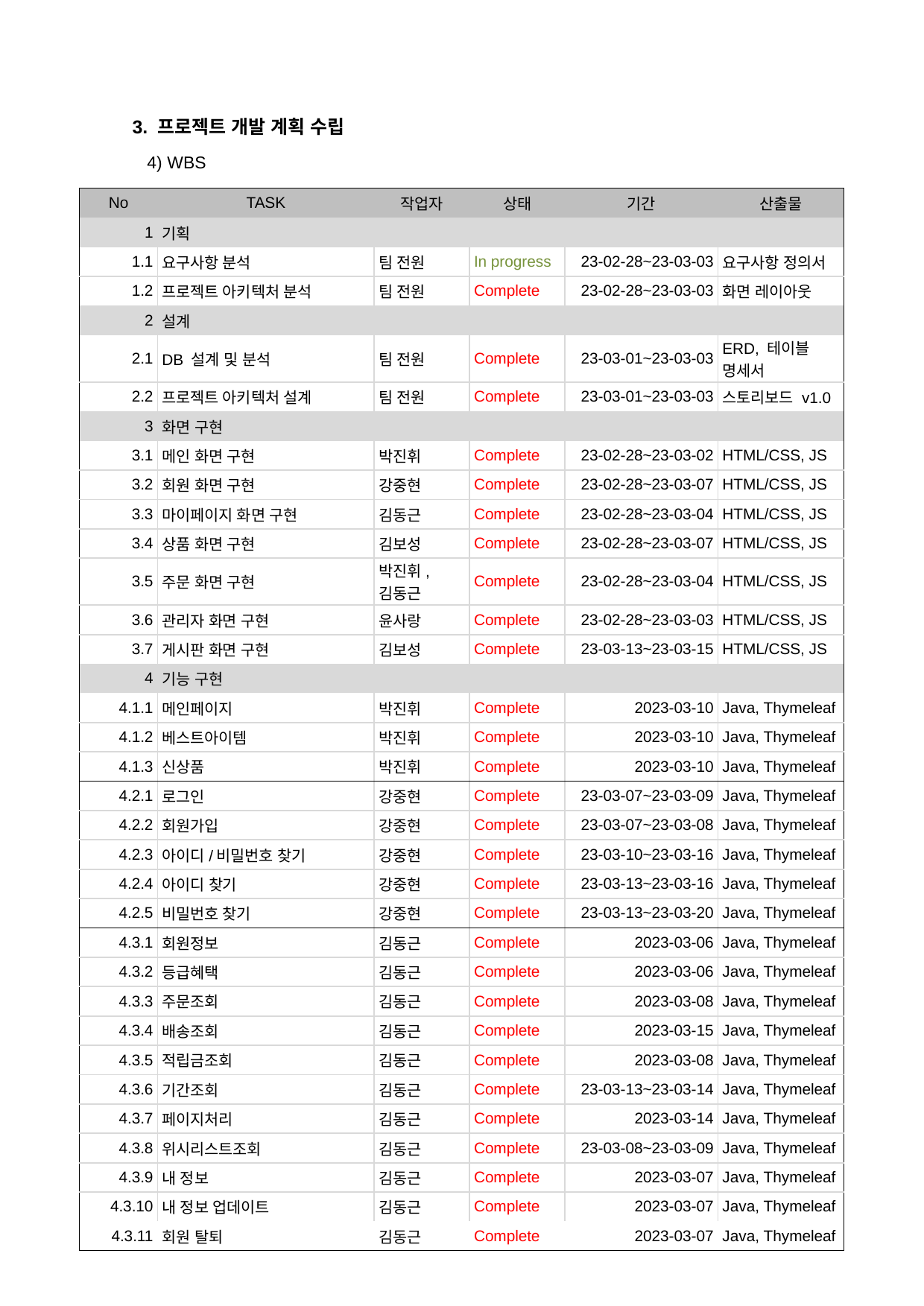

3. 프로젝트 개발 계획 수립
4) WBS
| No | TASK | 작업자 | 상태 | 기간 | 산출물 |
| --- | --- | --- | --- | --- | --- |
| 1 | 기획 |  |  |  |  |
| 1.1 | 요구사항 분석 | 팀 전원 | In progress | 23-02-28~23-03-03 | 요구사항 정의서 |
| 1.2 | 프로젝트 아키텍처 분석 | 팀 전원 | Complete | 23-02-28~23-03-03 | 화면 레이아웃 |
| 2 | 설계 |  |  |  |  |
| 2.1 | DB 설계 및 분석 | 팀 전원 | Complete | 23-03-01~23-03-03 | ERD, 테이블 명세서 |
| 2.2 | 프로젝트 아키텍처 설계 | 팀 전원 | Complete | 23-03-01~23-03-03 | 스토리보드 v1.0 |
| 3 | 화면 구현 |  |  |  |  |
| 3.1 | 메인 화면 구현 | 박진휘 | Complete | 23-02-28~23-03-02 | HTML/CSS, JS |
| 3.2 | 회원 화면 구현 | 강중현 | Complete | 23-02-28~23-03-07 | HTML/CSS, JS |
| 3.3 | 마이페이지 화면 구현 | 김동근 | Complete | 23-02-28~23-03-04 | HTML/CSS, JS |
| 3.4 | 상품 화면 구현 | 김보성 | Complete | 23-02-28~23-03-07 | HTML/CSS, JS |
| 3.5 | 주문 화면 구현 | 박진휘, 김동근 | Complete | 23-02-28~23-03-04 | HTML/CSS, JS |
| 3.6 | 관리자 화면 구현 | 윤사랑 | Complete | 23-02-28~23-03-03 | HTML/CSS, JS |
| 3.7 | 게시판 화면 구현 | 김보성 | Complete | 23-03-13~23-03-15 | HTML/CSS, JS |
| 4 | 기능 구현 |  |  |  |  |
| 4.1.1 | 메인페이지 | 박진휘 | Complete | 2023-03-10 | Java, Thymeleaf |
| 4.1.2 | 베스트아이템 | 박진휘 | Complete | 2023-03-10 | Java, Thymeleaf |
| 4.1.3 | 신상품 | 박진휘 | Complete | 2023-03-10 | Java, Thymeleaf |
| 4.2.1 | 로그인 | 강중현 | Complete | 23-03-07~23-03-09 | Java, Thymeleaf |
| 4.2.2 | 회원가입 | 강중현 | Complete | 23-03-07~23-03-08 | Java, Thymeleaf |
| 4.2.3 | 아이디/비밀번호 찾기 | 강중현 | Complete | 23-03-10~23-03-16 | Java, Thymeleaf |
| 4.2.4 | 아이디 찾기 | 강중현 | Complete | 23-03-13~23-03-16 | Java, Thymeleaf |
| 4.2.5 | 비밀번호 찾기 | 강중현 | Complete | 23-03-13~23-03-20 | Java, Thymeleaf |
| 4.3.1 | 회원정보 | 김동근 | Complete | 2023-03-06 | Java, Thymeleaf |
| 4.3.2 | 등급혜택 | 김동근 | Complete | 2023-03-06 | Java, Thymeleaf |
| 4.3.3 | 주문조회 | 김동근 | Complete | 2023-03-08 | Java, Thymeleaf |
| 4.3.4 | 배송조회 | 김동근 | Complete | 2023-03-15 | Java, Thymeleaf |
| 4.3.5 | 적립금조회 | 김동근 | Complete | 2023-03-08 | Java, Thymeleaf |
| 4.3.6 | 기간조회 | 김동근 | Complete | 23-03-13~23-03-14 | Java, Thymeleaf |
| 4.3.7 | 페이지처리 | 김동근 | Complete | 2023-03-14 | Java, Thymeleaf |
| 4.3.8 | 위시리스트조회 | 김동근 | Complete | 23-03-08~23-03-09 | Java, Thymeleaf |
| 4.3.9 | 내 정보 | 김동근 | Complete | 2023-03-07 | Java, Thymeleaf |
| 4.3.10 | 내 정보 업데이트 | 김동근 | Complete | 2023-03-07 | Java, Thymeleaf |
| 4.3.11 | 회원 탈퇴 | 김동근 | Complete | 2023-03-07 | Java, Thymeleaf |